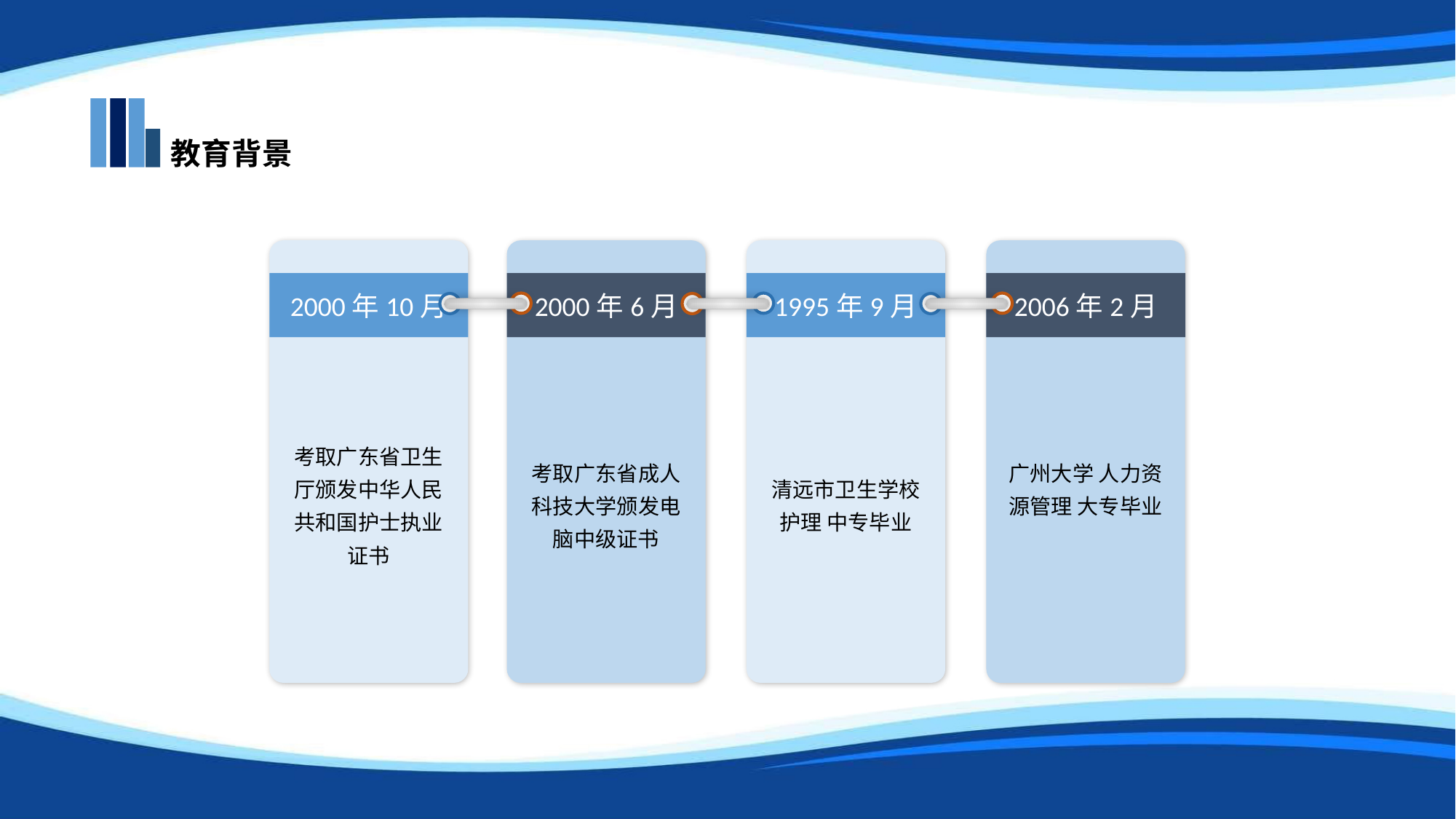

教育背景
考取广东省卫生厅颁发中华人民共和国护士执业证书
考取广东省成人科技大学颁发电脑中级证书
清远市卫生学校 护理 中专毕业
广州大学 人力资源管理 大专毕业
2000年10月
2000年6月
1995年9月
2006年2月